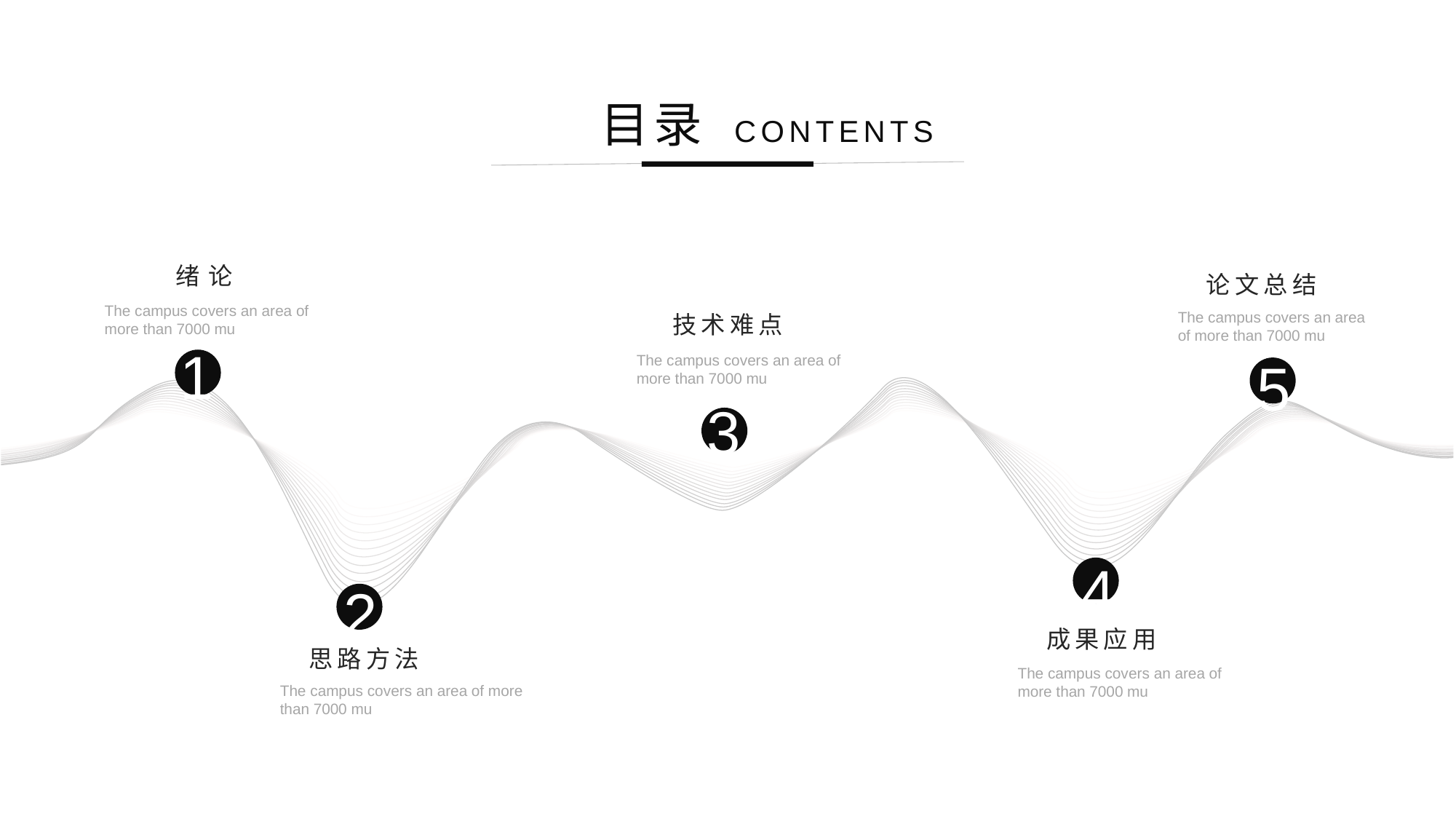

目录 CONTENTS

绪论
论文总结
The campus covers an area of more than 7000 mu
The campus covers an area of more than 7000 mu

技术难点
1
5
The campus covers an area of more than 7000 mu

3

4

2

成果应用
思路方法
The campus covers an area of more than 7000 mu
The campus covers an area of more than 7000 mu